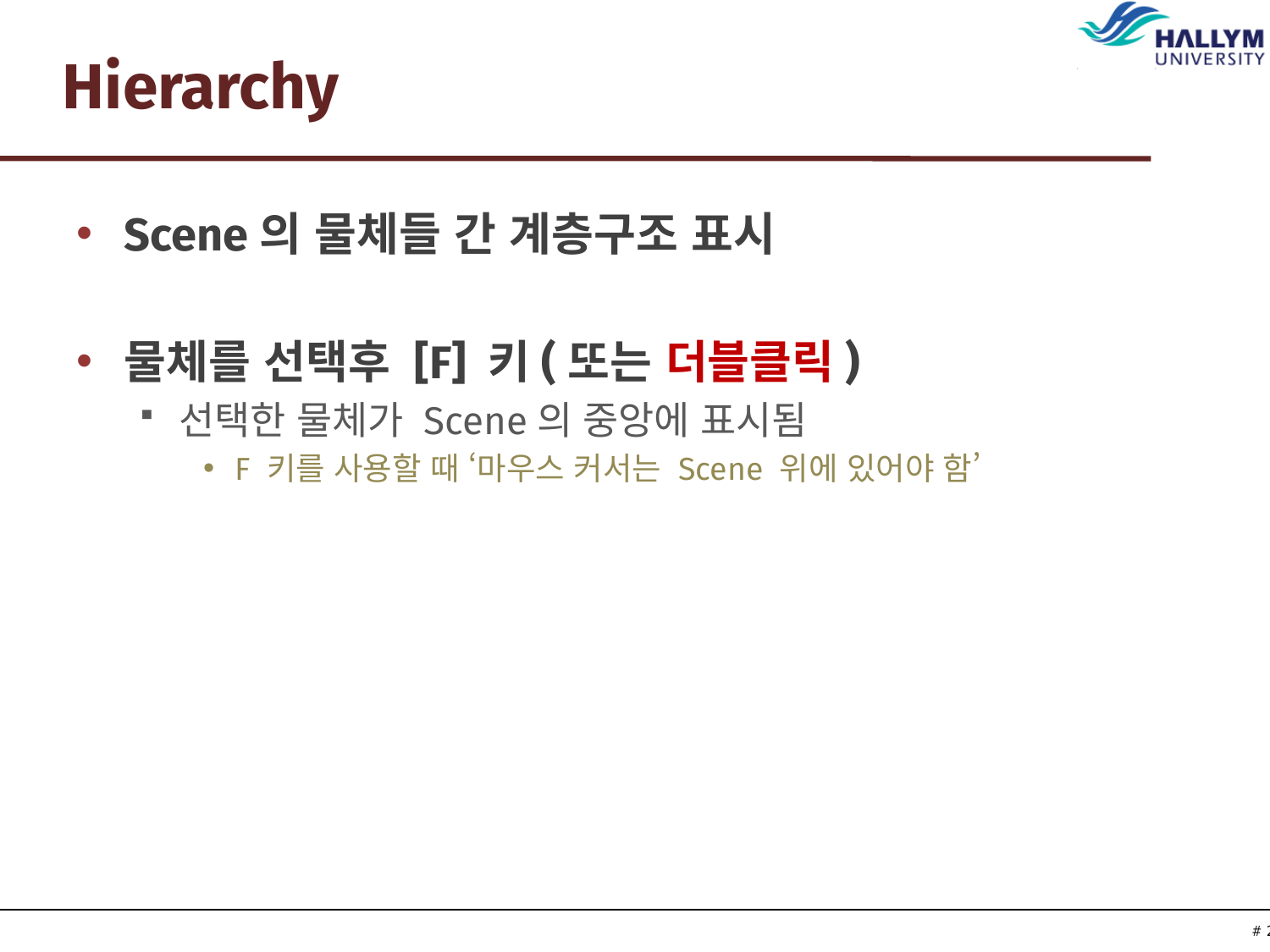

# Hierarchy
Scene의 물체들 간 계층구조 표시

물체를 선택후 [F] 키(또는 더블클릭)
선택한 물체가 Scene의 중앙에 표시됨
F 키를 사용할 때 ‘마우스 커서는 Scene 위에 있어야 함’